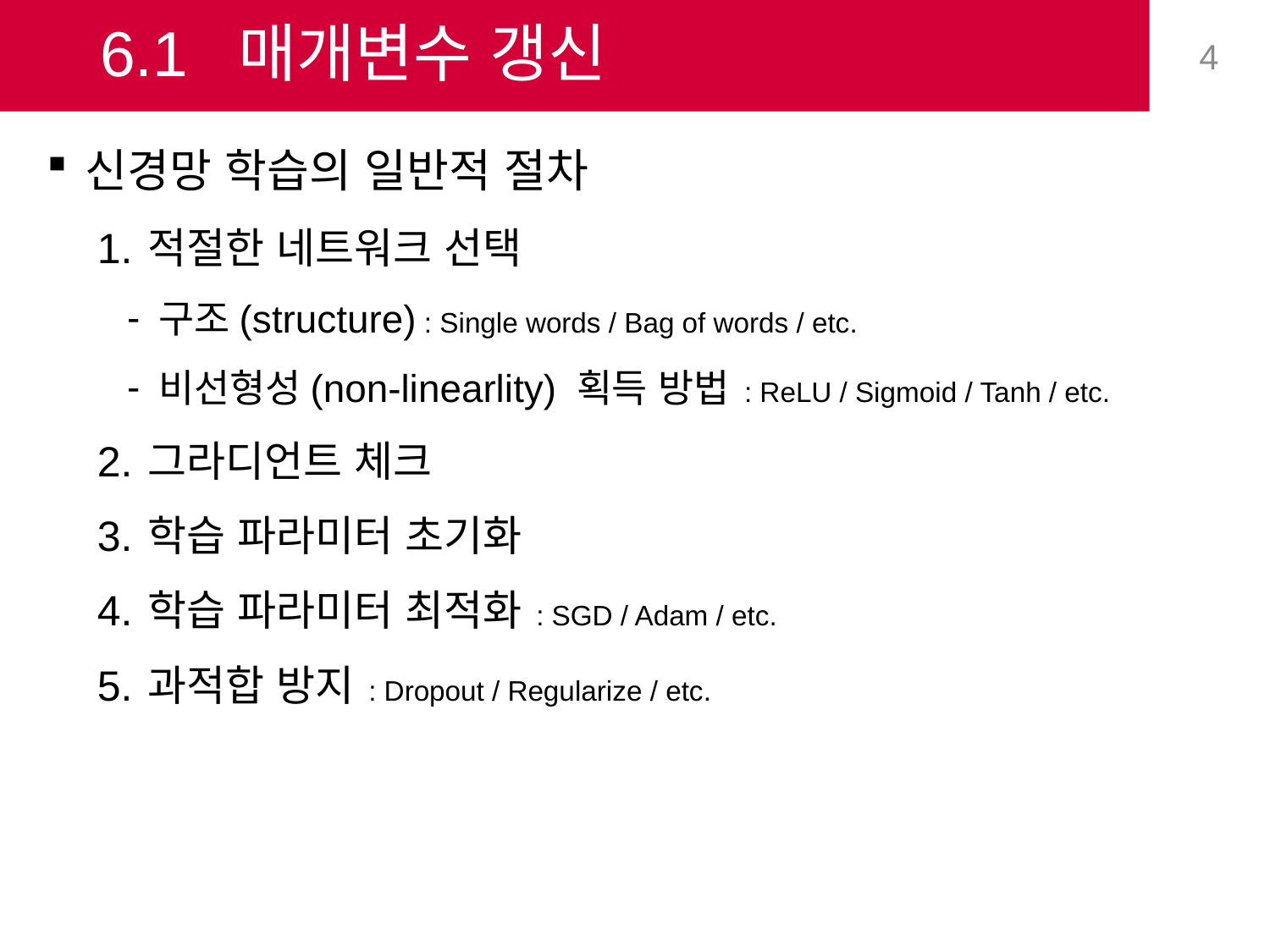

# 6.1  매개변수 갱신
4
신경망 학습의 일반적 절차
적절한 네트워크 선택
구조(structure) : Single words / Bag of words / etc.
비선형성(non-linearlity) 획득 방법 : ReLU / Sigmoid / Tanh / etc.
그라디언트 체크
학습 파라미터 초기화
학습 파라미터 최적화 : SGD / Adam / etc.
과적합 방지 : Dropout / Regularize / etc.